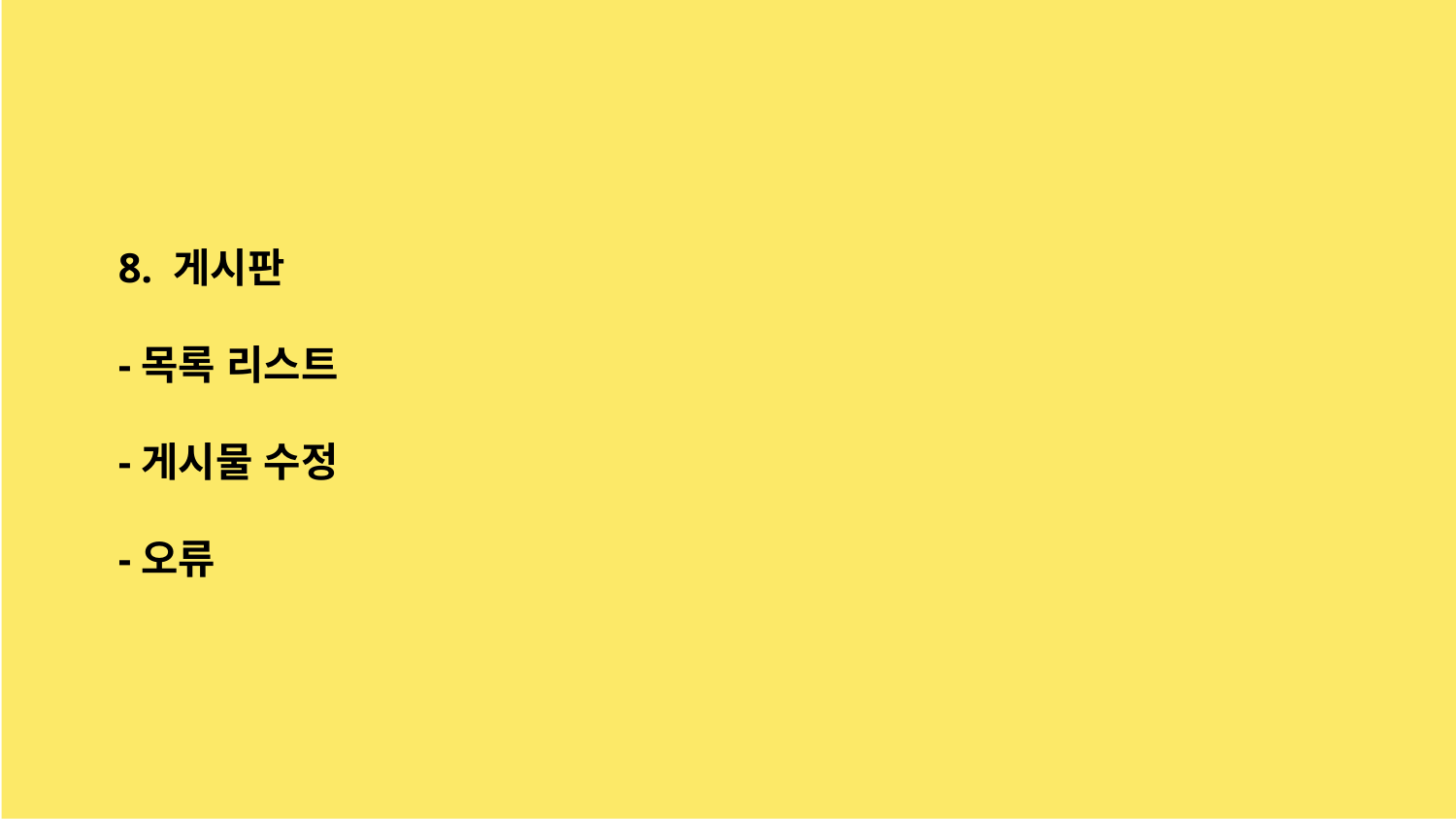

8. 게시판

-목록 리스트

-게시물 수정

-오류